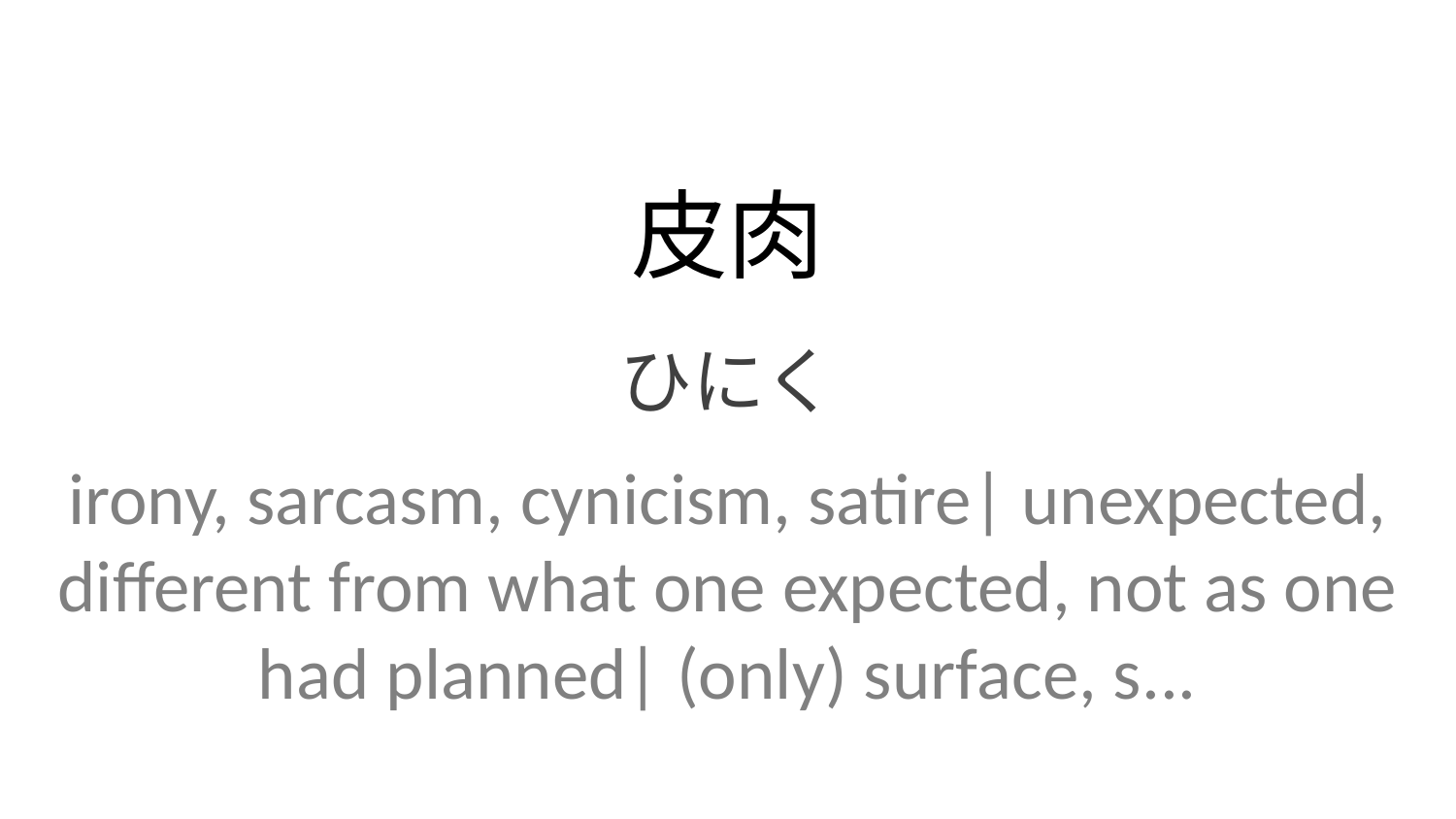

皮肉

ひにく
irony, sarcasm, cynicism, satire| unexpected, different from what one expected, not as one had planned| (only) surface, s...